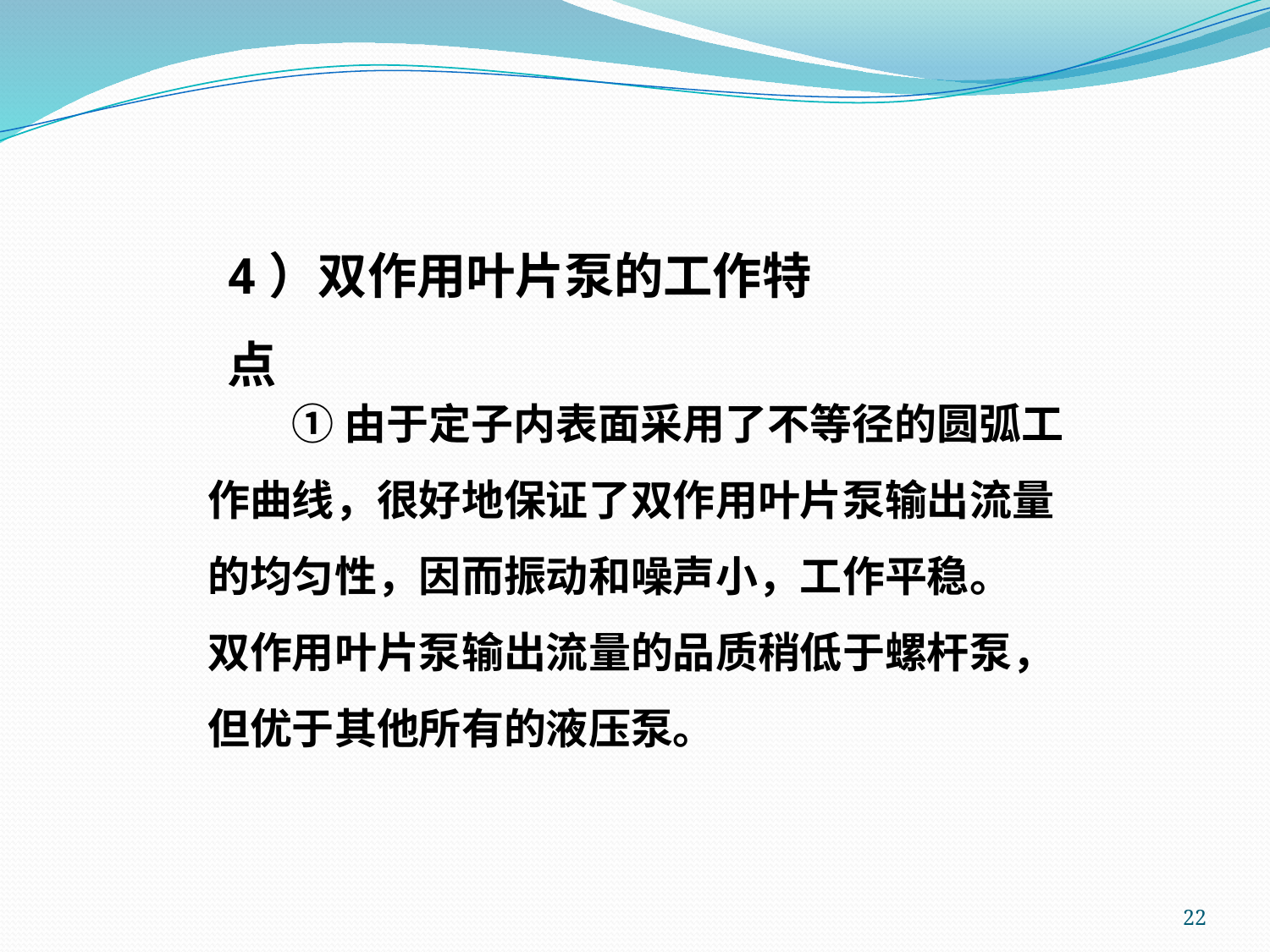

4）双作用叶片泵的工作特点
　　① 由于定子内表面采用了不等径的圆弧工作曲线，很好地保证了双作用叶片泵输出流量的均匀性，因而振动和噪声小，工作平稳。
双作用叶片泵输出流量的品质稍低于螺杆泵，但优于其他所有的液压泵。
22